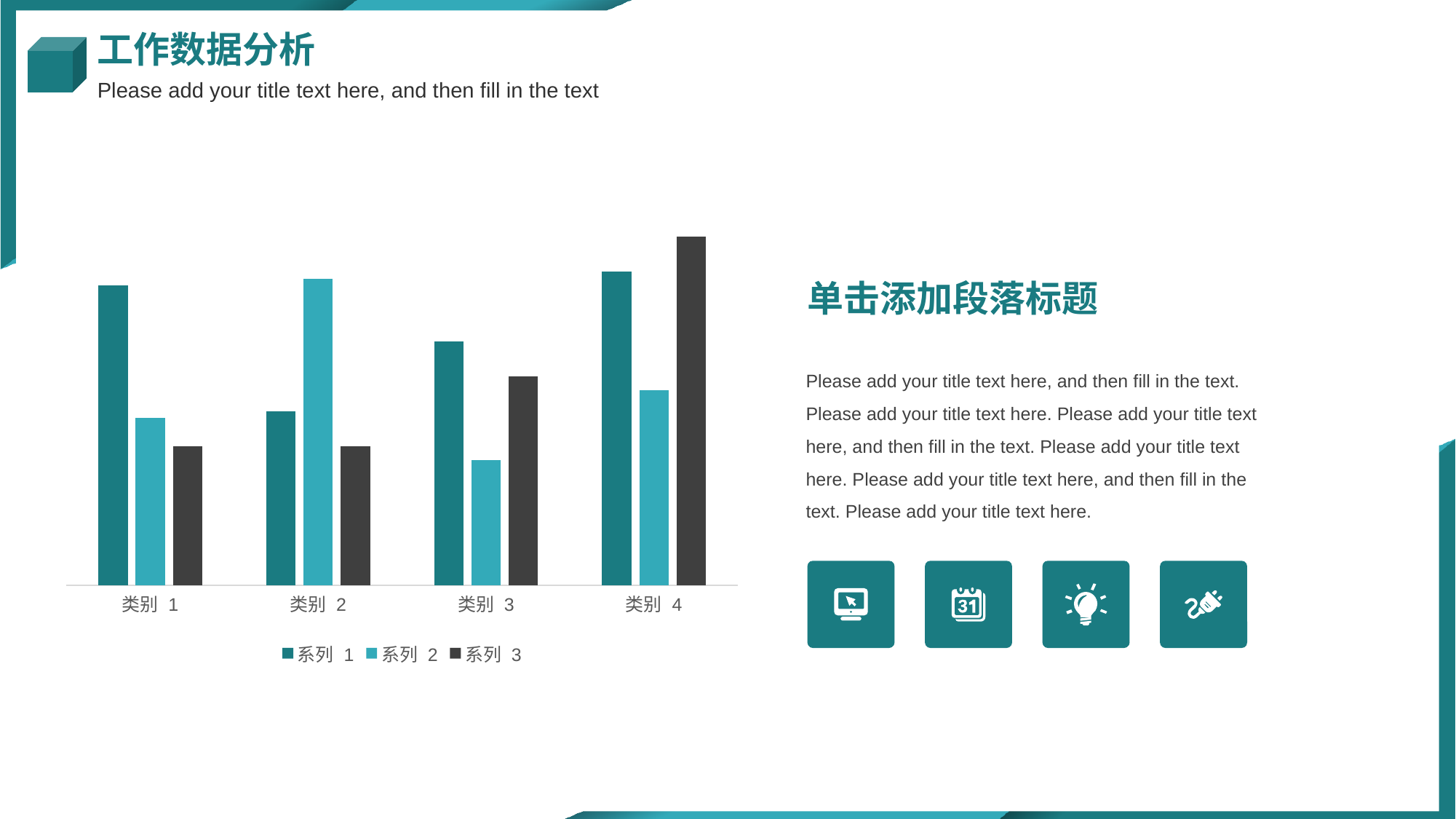

工作数据分析
Please add your title text here, and then fill in the text

### Chart

| Category | 系列 1 | 系列 2 | 系列 3 |
|---|---|---|---|
| 类别 1 | 4.3 | 2.4 | 2.0 |
| 类别 2 | 2.5 | 4.4 | 2.0 |
| 类别 3 | 3.5 | 1.8 | 3.0 |
| 类别 4 | 4.5 | 2.8 | 5.0 |
单击添加段落标题
Please add your title text here, and then fill in the text. Please add your title text here. Please add your title text here, and then fill in the text. Please add your title text here. Please add your title text here, and then fill in the text. Please add your title text here.